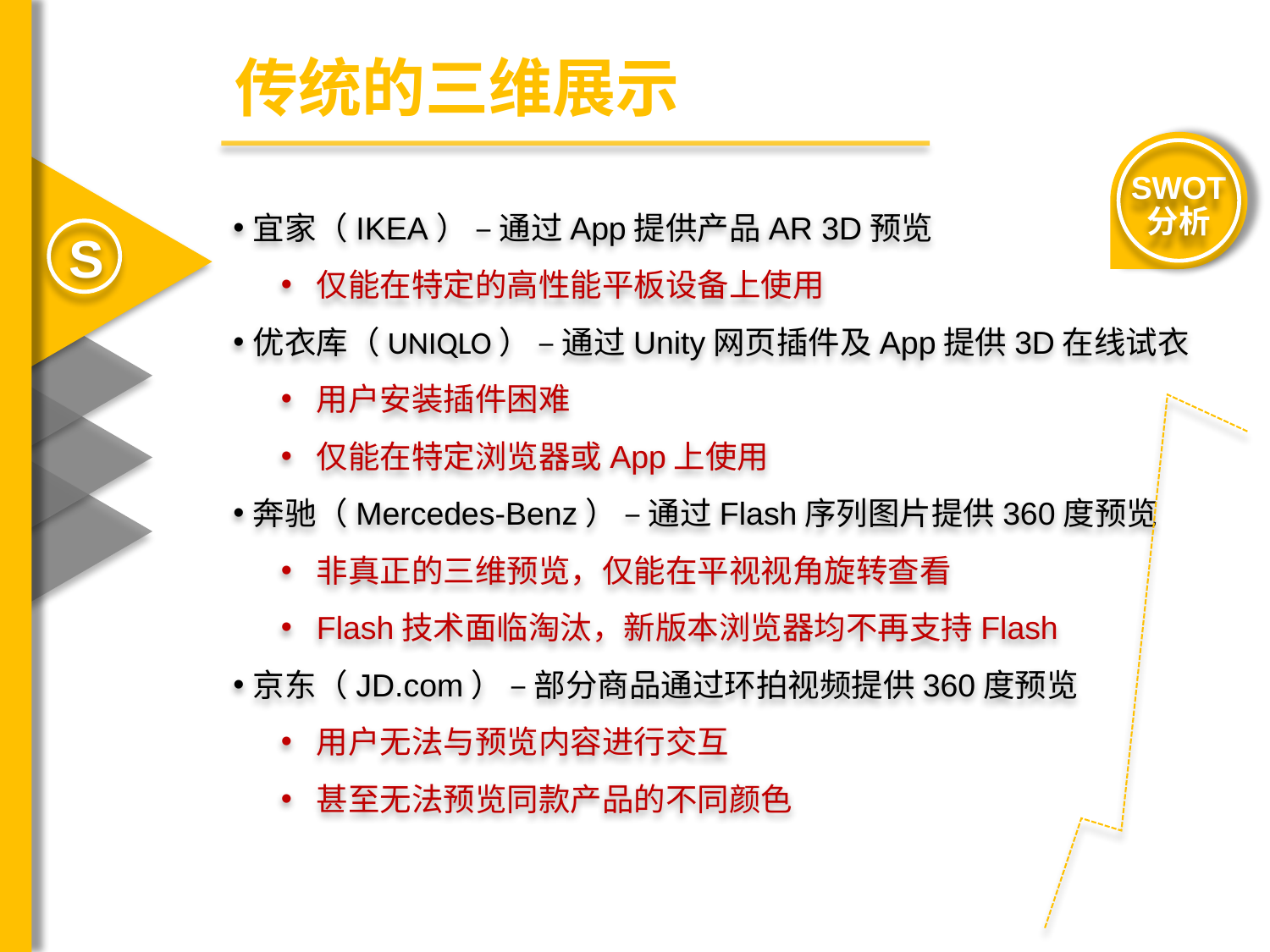

传统的三维展示

SWOT
分析

宜家（IKEA） – 通过App提供产品AR 3D预览
仅能在特定的高性能平板设备上使用
优衣库（UNIQLO） – 通过Unity网页插件及App提供3D在线试衣
用户安装插件困难
仅能在特定浏览器或App上使用
奔驰（Mercedes-Benz） – 通过Flash序列图片提供360度预览
非真正的三维预览，仅能在平视视角旋转查看
Flash技术面临淘汰，新版本浏览器均不再支持Flash
京东（JD.com） – 部分商品通过环拍视频提供360度预览
用户无法与预览内容进行交互
甚至无法预览同款产品的不同颜色
S